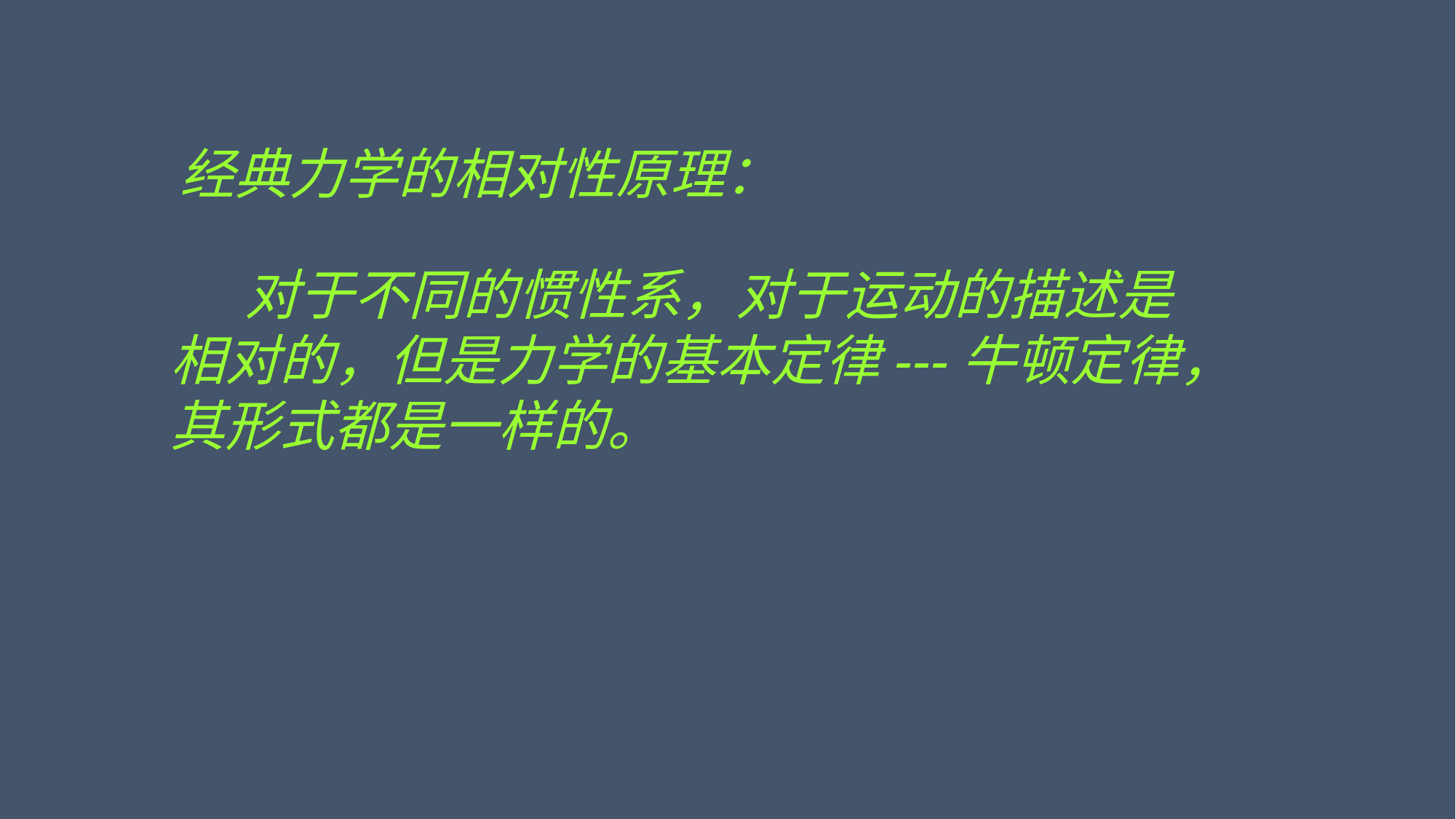

经典力学的相对性原理：
     对于不同的惯性系，对于运动的描述是相对的，但是力学的基本定律---牛顿定律，其形式都是一样的。